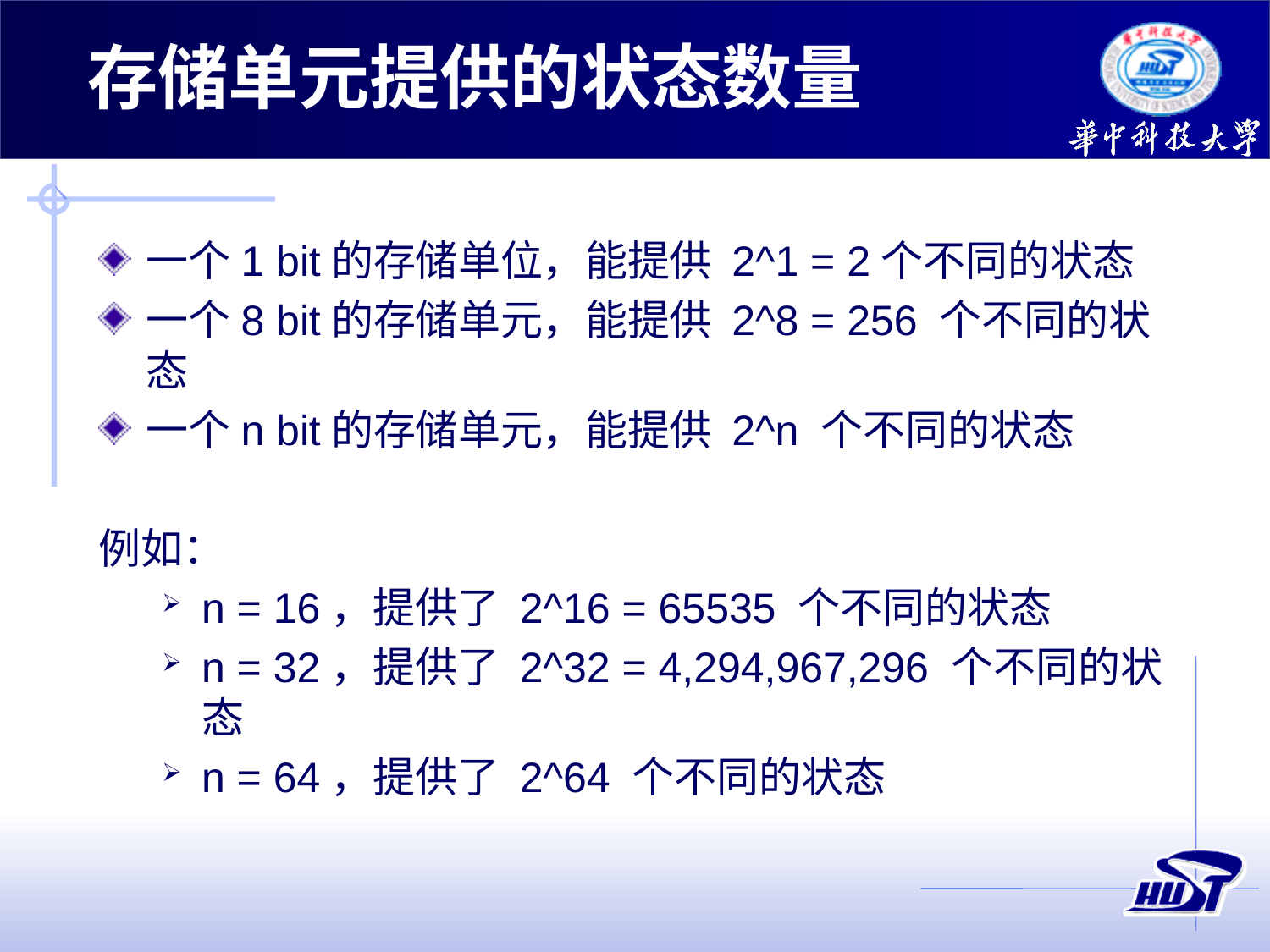

# 存储单元提供的状态数量
一个1 bit的存储单位，能提供 2^1 = 2个不同的状态
一个8 bit的存储单元，能提供 2^8 = 256 个不同的状态
一个n bit的存储单元，能提供 2^n 个不同的状态

例如：
n = 16，提供了 2^16 = 65535 个不同的状态
n = 32，提供了 2^32 = 4,294,967,296 个不同的状态
n = 64，提供了 2^64 个不同的状态